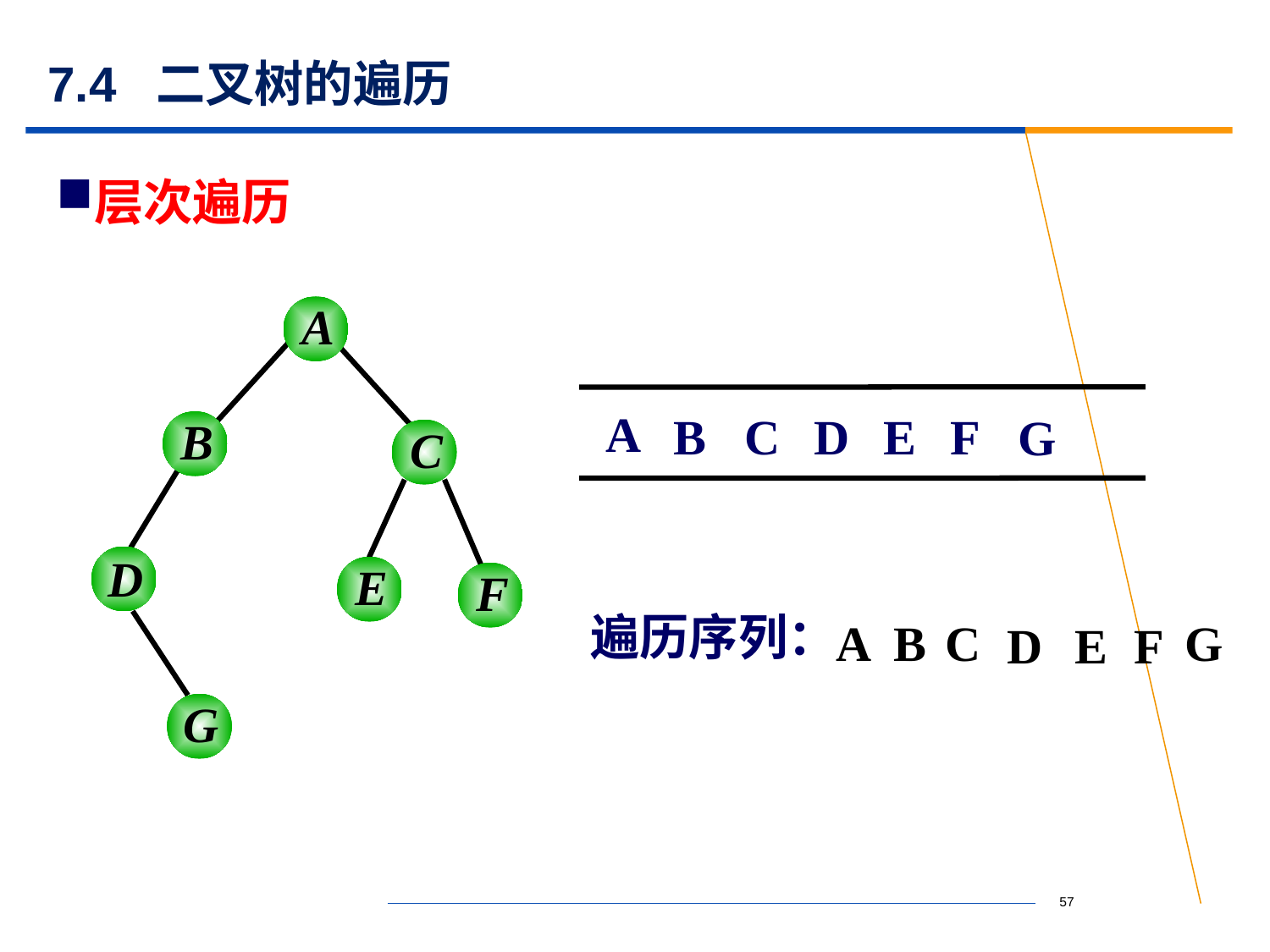

# 7.4  二叉树的遍历
层次遍历
A

B

C

D

E

F

G

A
B
C
D
E
F
G

遍历序列：
A
B
C
G
D
E
F